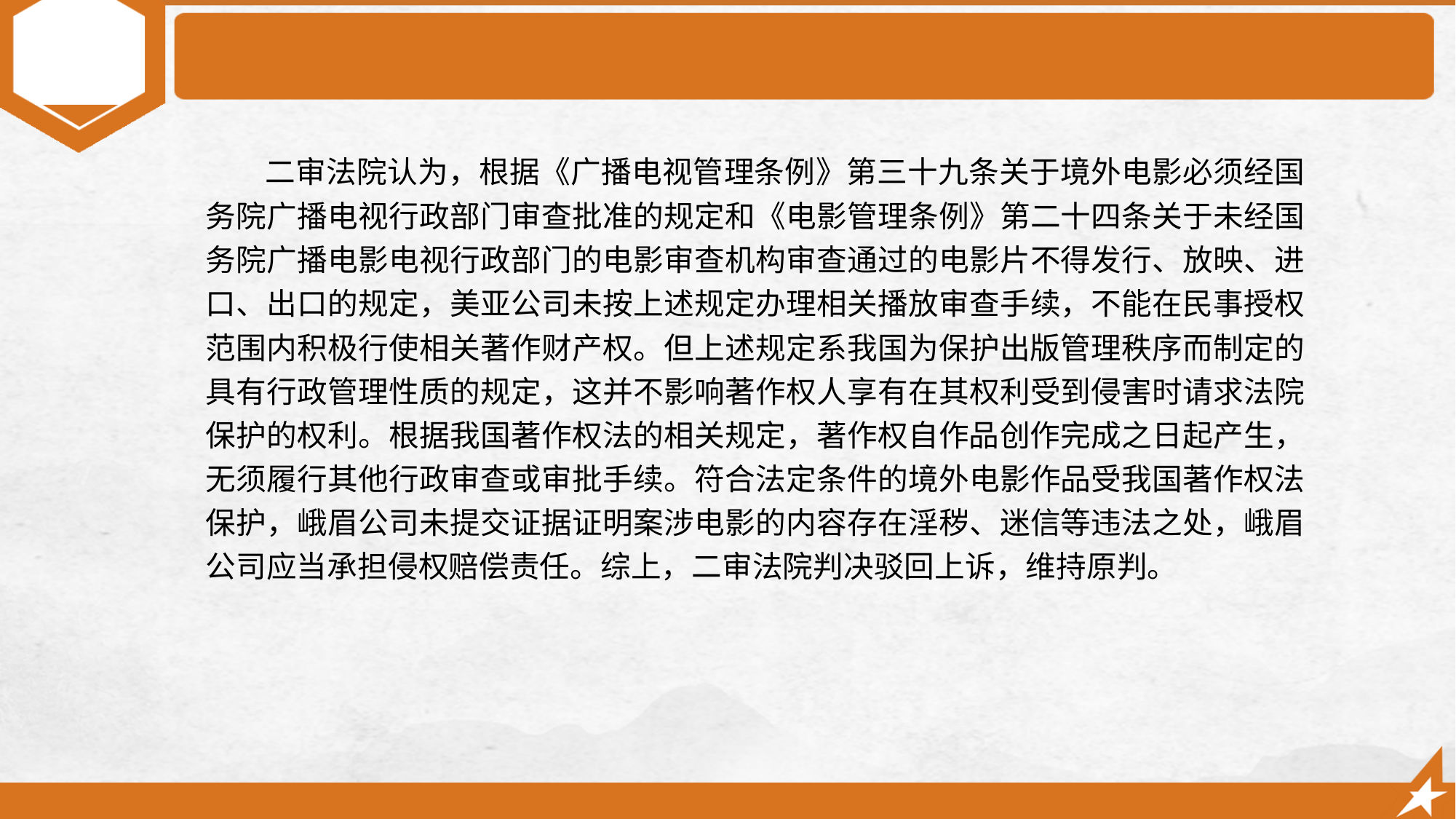

二审法院认为，根据《广播电视管理条例》第三十九条关于境外电影必须经国务院广播电视行政部门审查批准的规定和《电影管理条例》第二十四条关于未经国务院广播电影电视行政部门的电影审查机构审查通过的电影片不得发行、放映、进口、出口的规定，美亚公司未按上述规定办理相关播放审查手续，不能在民事授权范围内积极行使相关著作财产权。但上述规定系我国为保护出版管理秩序而制定的具有行政管理性质的规定，这并不影响著作权人享有在其权利受到侵害时请求法院保护的权利。根据我国著作权法的相关规定，著作权自作品创作完成之日起产生，无须履行其他行政审查或审批手续。符合法定条件的境外电影作品受我国著作权法保护，峨眉公司未提交证据证明案涉电影的内容存在淫秽、迷信等违法之处，峨眉公司应当承担侵权赔偿责任。综上，二审法院判决驳回上诉，维持原判。